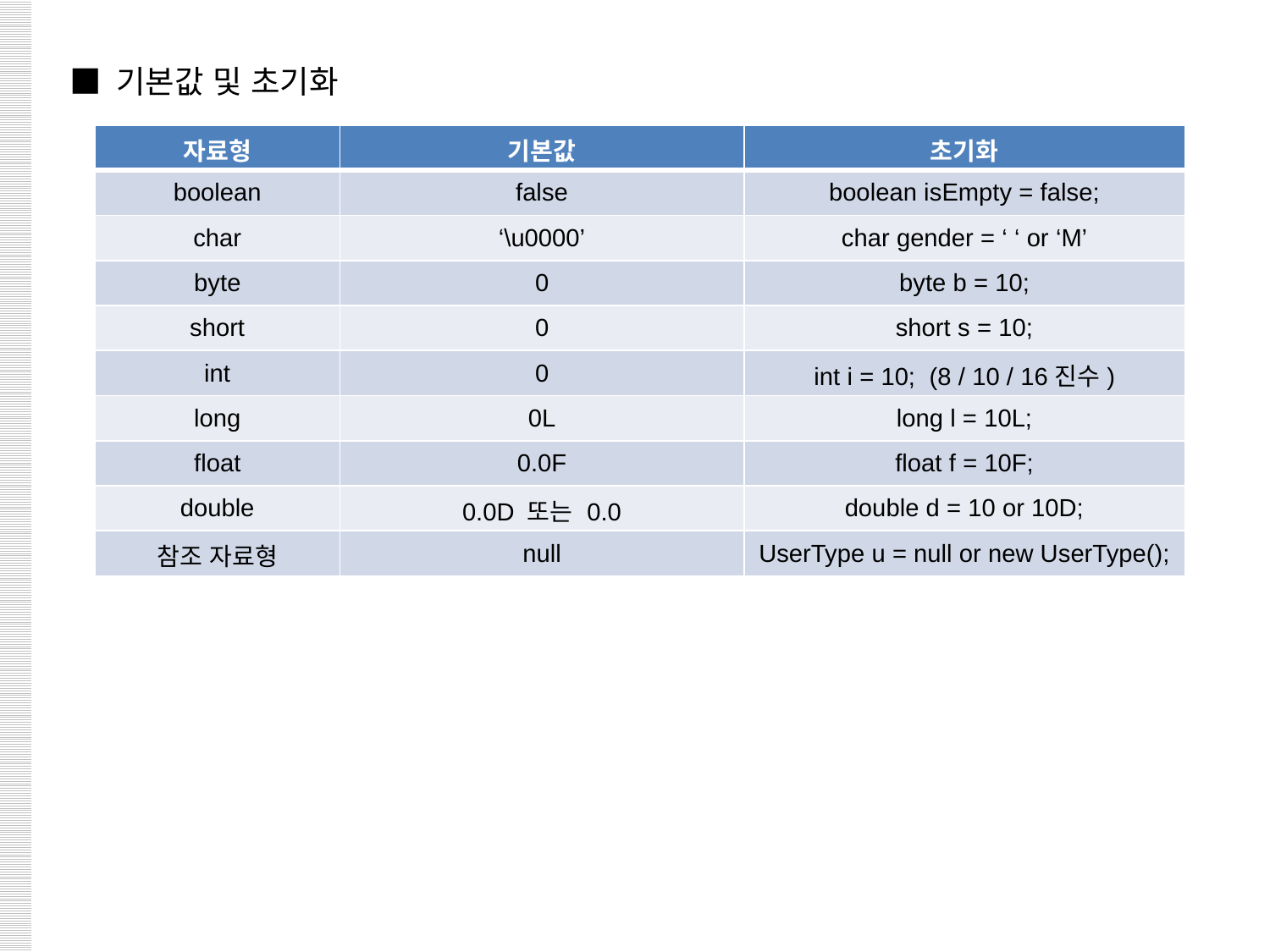

■ 기본값 및 초기화
| 자료형 | 기본값 | 초기화 |
| --- | --- | --- |
| boolean | false | boolean isEmpty = false; |
| char | ‘\u0000’ | char gender = ‘ ‘ or ‘M’ |
| byte | 0 | byte b = 10; |
| short | 0 | short s = 10; |
| int | 0 | int i = 10; (8 / 10 / 16진수) |
| long | 0L | long l = 10L; |
| float | 0.0F | float f = 10F; |
| double | 0.0D 또는 0.0 | double d = 10 or 10D; |
| 참조 자료형 | null | UserType u = null or new UserType(); |